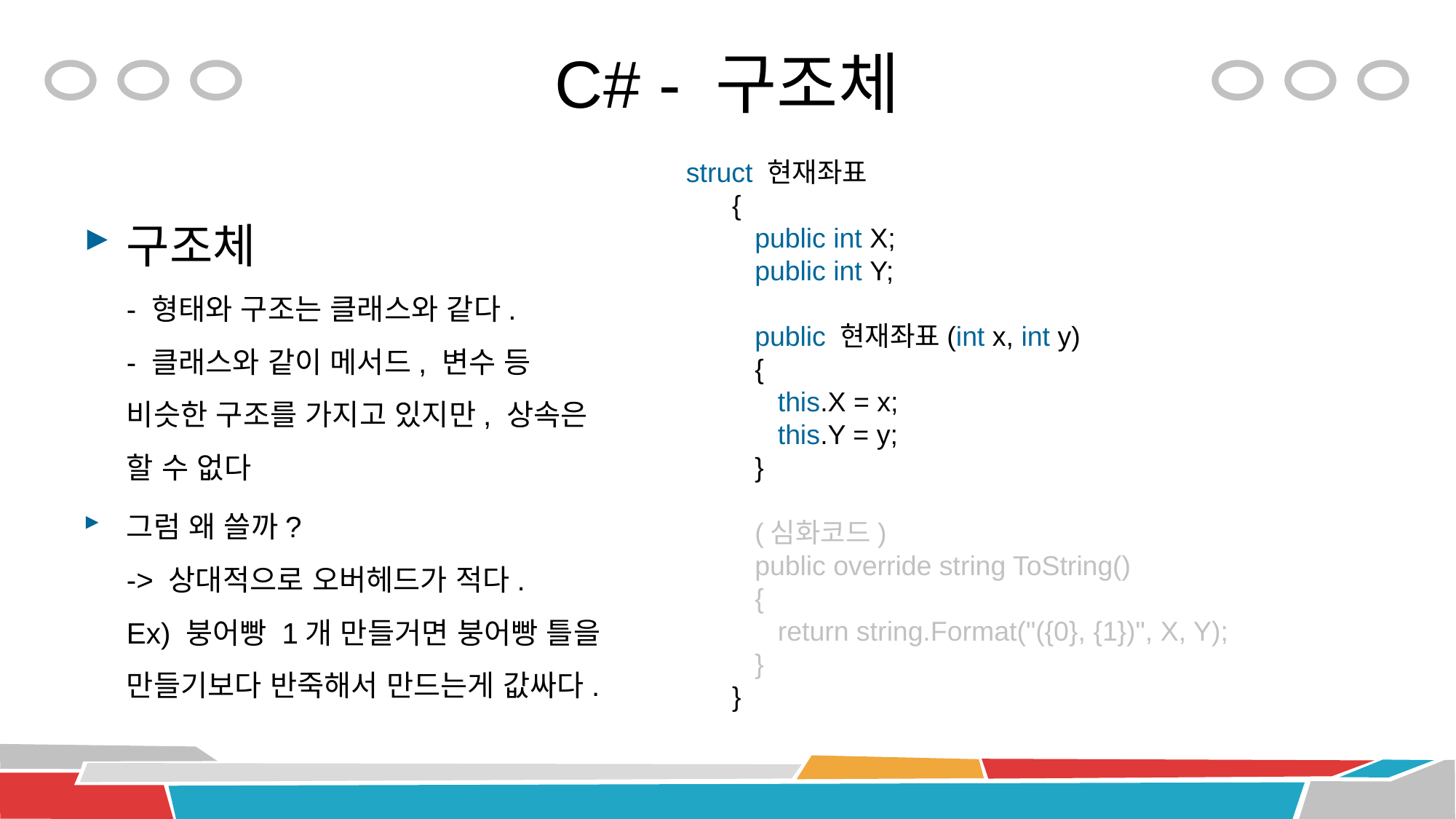

# C# - 구조체
struct 현재좌표
      {
         public int X;
         public int Y;

         public 현재좌표(int x, int y)
         {
            this.X = x;
            this.Y = y;
         }

         (심화코드)
         public override string ToString()
         {
            return string.Format("({0}, {1})", X, Y);
         }
      }
구조체
- 형태와 구조는 클래스와 같다.
- 클래스와 같이 메서드, 변수 등 비슷한 구조를 가지고 있지만, 상속은 할 수 없다
그럼 왜 쓸까?
-> 상대적으로 오버헤드가 적다.
Ex) 붕어빵 1개 만들거면 붕어빵 틀을 만들기보다 반죽해서 만드는게 값싸다.